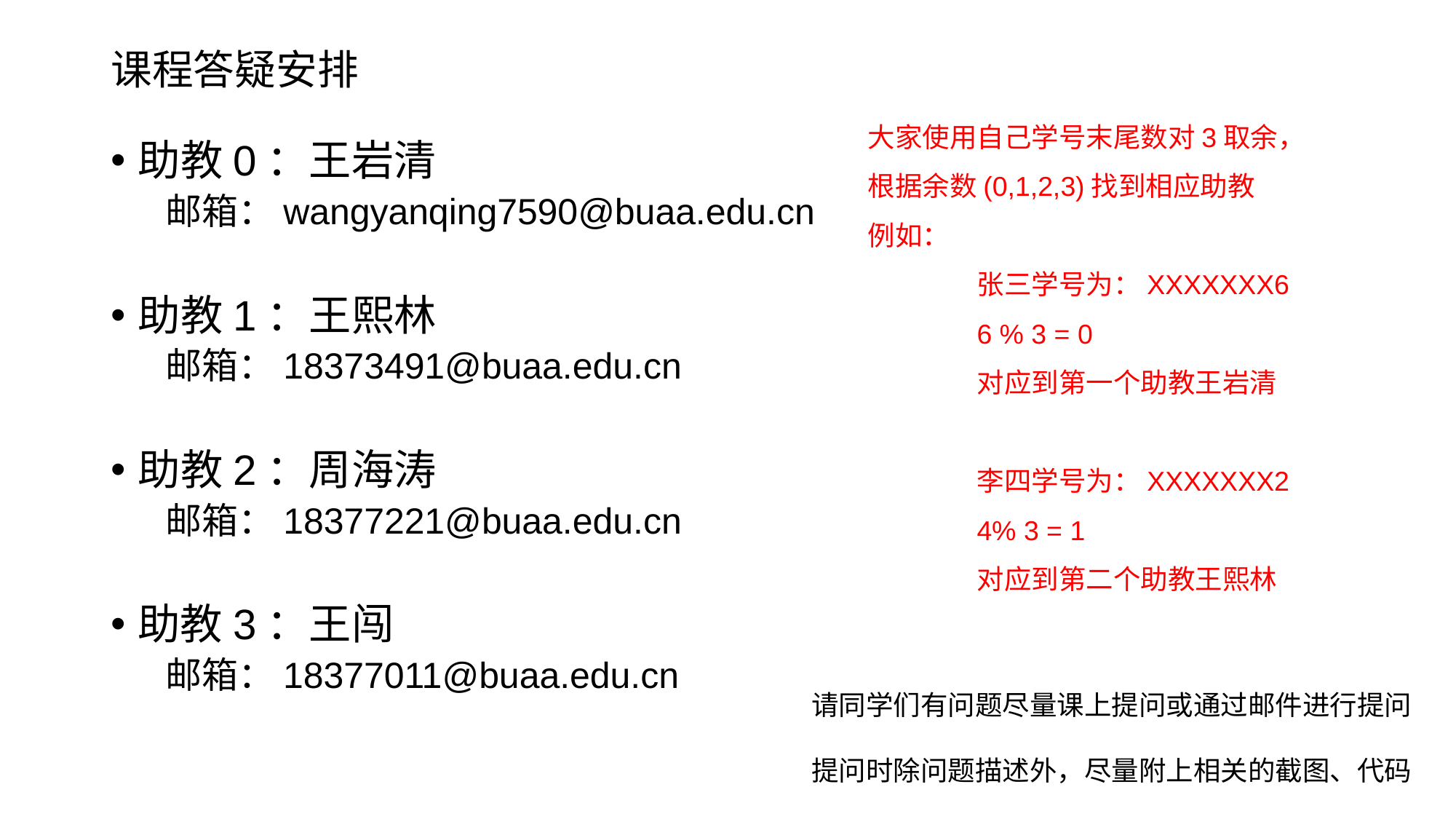

# 课程答疑安排
大家使用自己学号末尾数对3取余，根据余数(0,1,2,3)找到相应助教
例如：
	张三学号为：XXXXXXX6
	6 % 3 = 0
	对应到第一个助教王岩清

	李四学号为：XXXXXXX2
	4% 3 = 1
	对应到第二个助教王熙林

助教0：王岩清
邮箱：wangyanqing7590@buaa.edu.cn

助教1：王熙林
邮箱：18373491@buaa.edu.cn

助教2：周海涛
邮箱：18377221@buaa.edu.cn
助教3：王闯
邮箱：18377011@buaa.edu.cn
请同学们有问题尽量课上提问或通过邮件进行提问

提问时除问题描述外，尽量附上相关的截图、代码